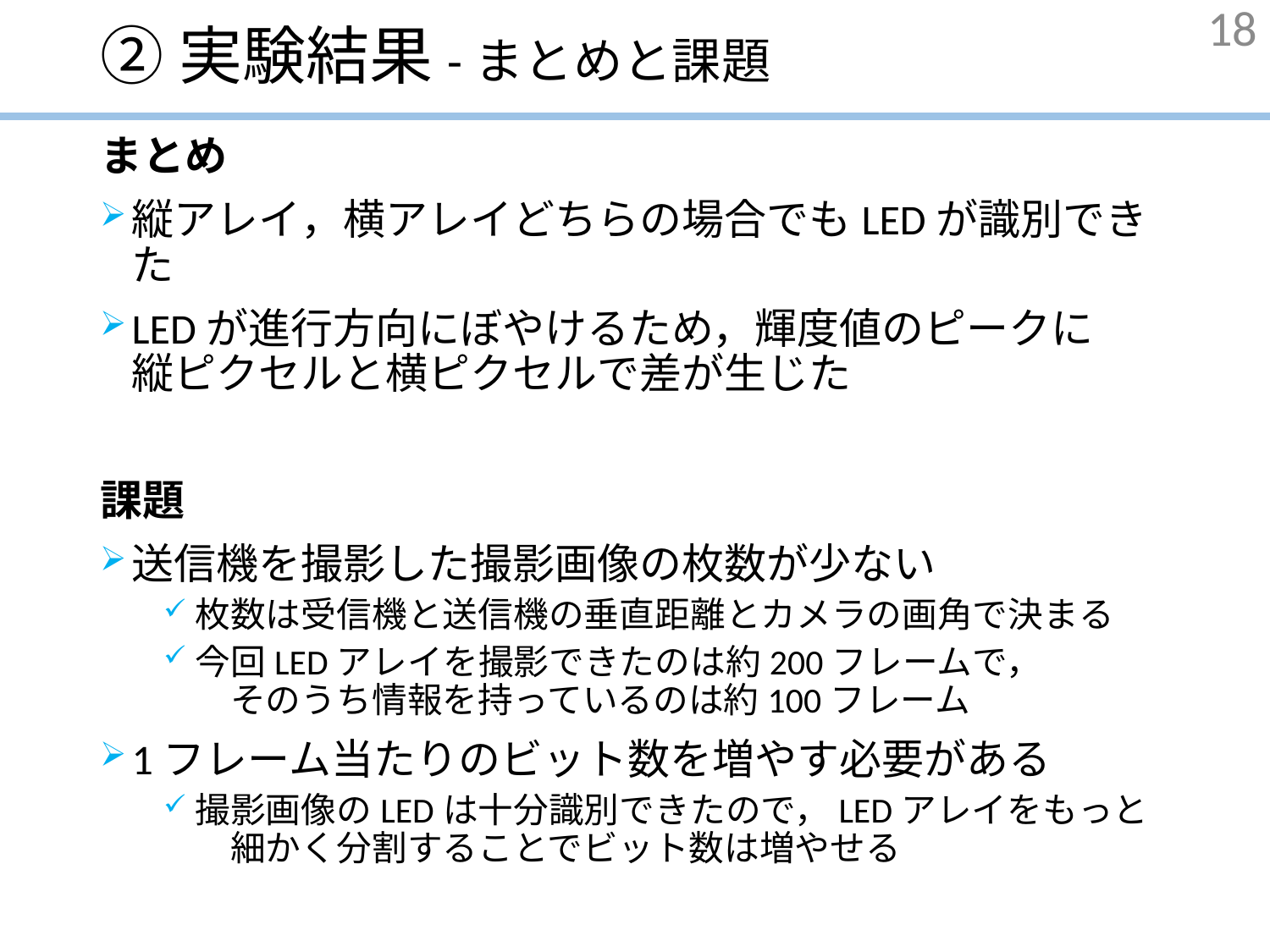

# ②実験結果-まとめと課題
18
まとめ
縦アレイ，横アレイどちらの場合でもLEDが識別できた
LEDが進行方向にぼやけるため，輝度値のピークに　　縦ピクセルと横ピクセルで差が生じた

課題
送信機を撮影した撮影画像の枚数が少ない
枚数は受信機と送信機の垂直距離とカメラの画角で決まる
今回LEDアレイを撮影できたのは約200フレームで，　　　　　そのうち情報を持っているのは約100フレーム
1フレーム当たりのビット数を増やす必要がある
撮影画像のLEDは十分識別できたので，LEDアレイをもっと　　細かく分割することでビット数は増やせる